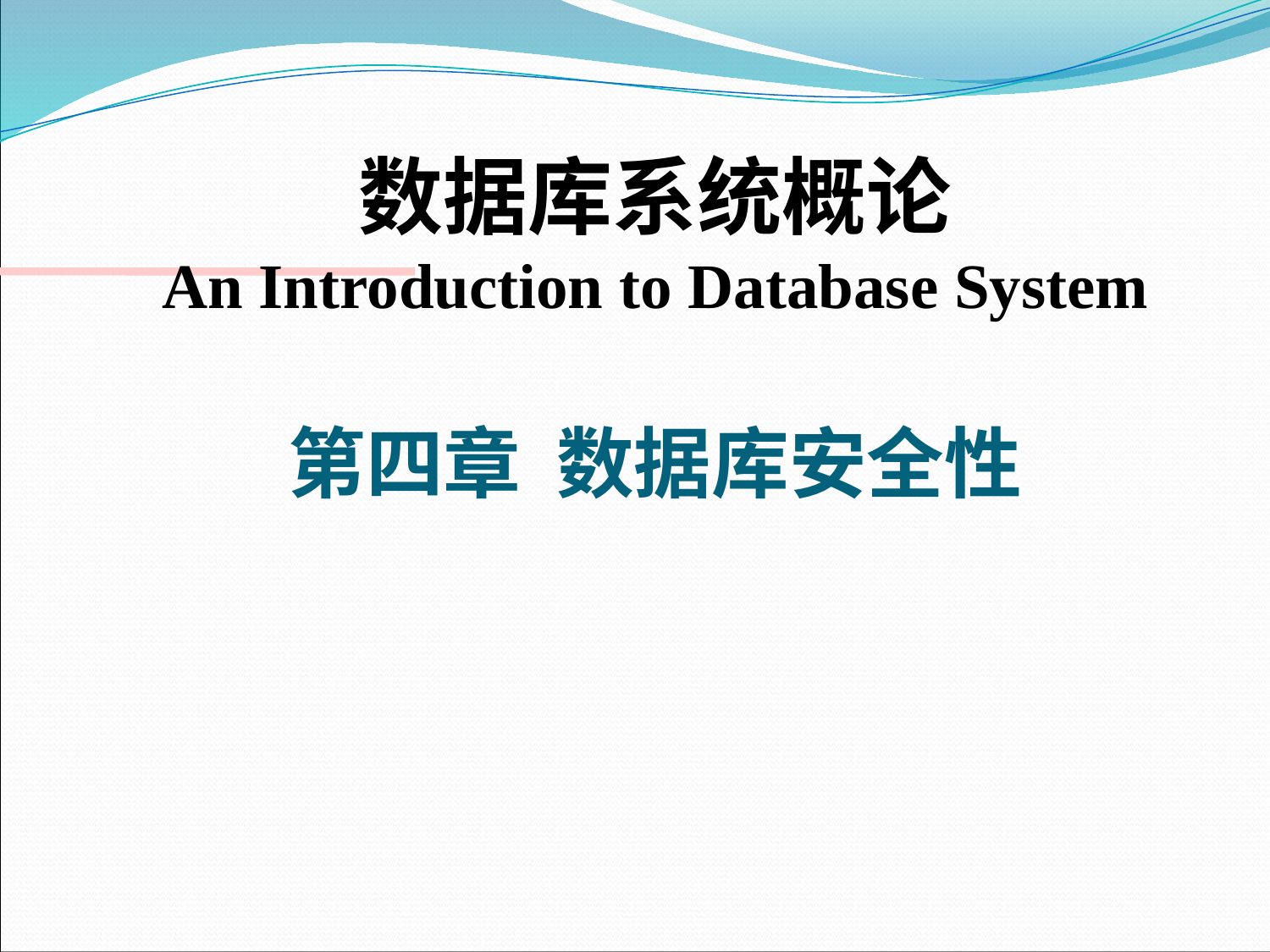

#
数据库系统概论
An Introduction to Database System

第四章  数据库安全性

413